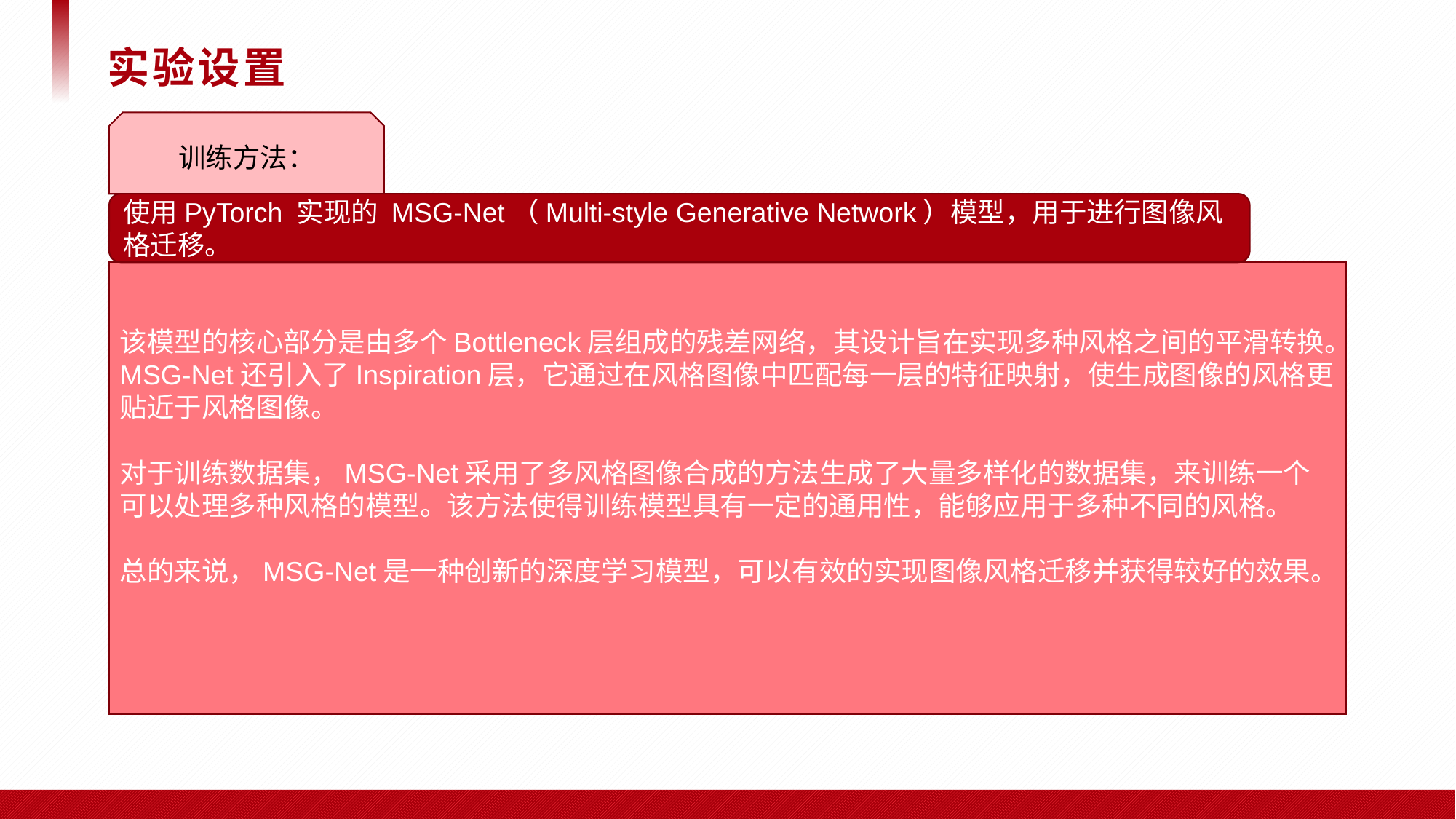

# 实验设置
训练方法：
使用PyTorch 实现的 MSG-Net（Multi-style Generative Network）模型，用于进行图像风格迁移。
该模型的核心部分是由多个Bottleneck层组成的残差网络，其设计旨在实现多种风格之间的平滑转换。MSG-Net还引入了Inspiration层，它通过在风格图像中匹配每一层的特征映射，使生成图像的风格更贴近于风格图像。

对于训练数据集，MSG-Net采用了多风格图像合成的方法生成了大量多样化的数据集，来训练一个可以处理多种风格的模型。该方法使得训练模型具有一定的通用性，能够应用于多种不同的风格。

总的来说，MSG-Net是一种创新的深度学习模型，可以有效的实现图像风格迁移并获得较好的效果。